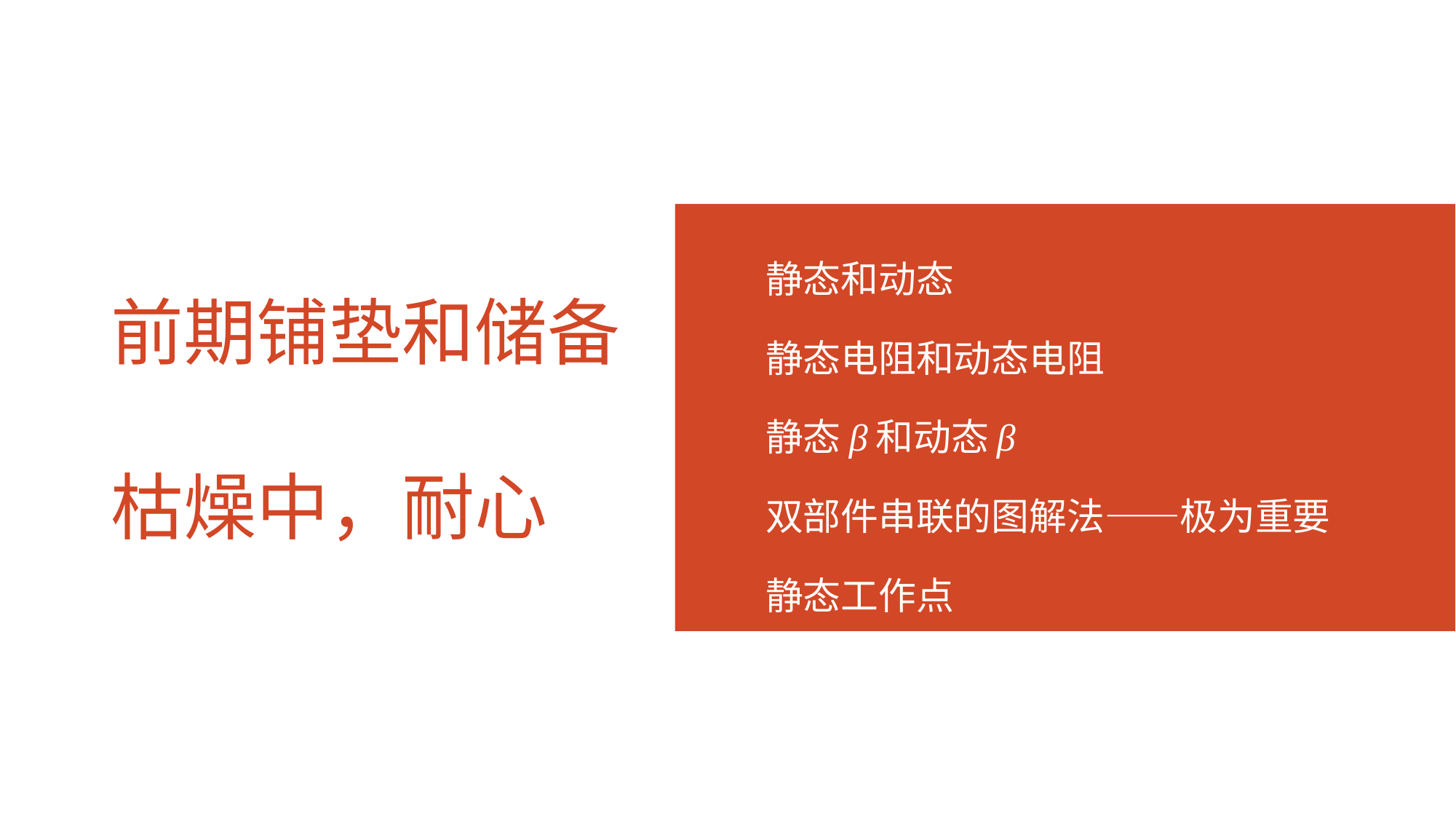

静态和动态
静态电阻和动态电阻
静态β和动态β
双部件串联的图解法——极为重要
静态工作点
# 前期铺垫和储备 枯燥中，耐心